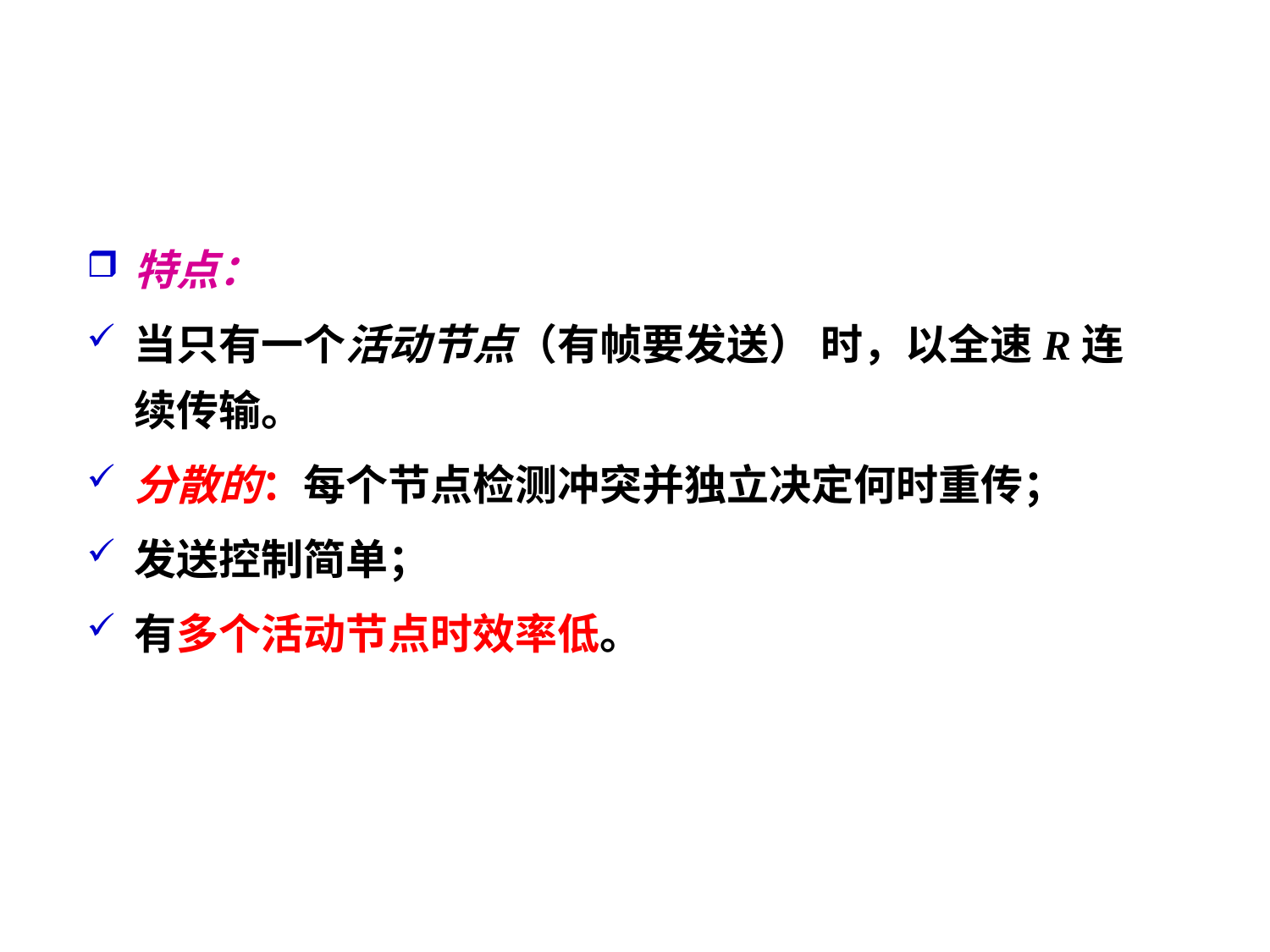

#
特点：
当只有一个活动节点（有帧要发送） 时，以全速R连续传输。
分散的：每个节点检测冲突并独立决定何时重传；
发送控制简单；
有多个活动节点时效率低。
54